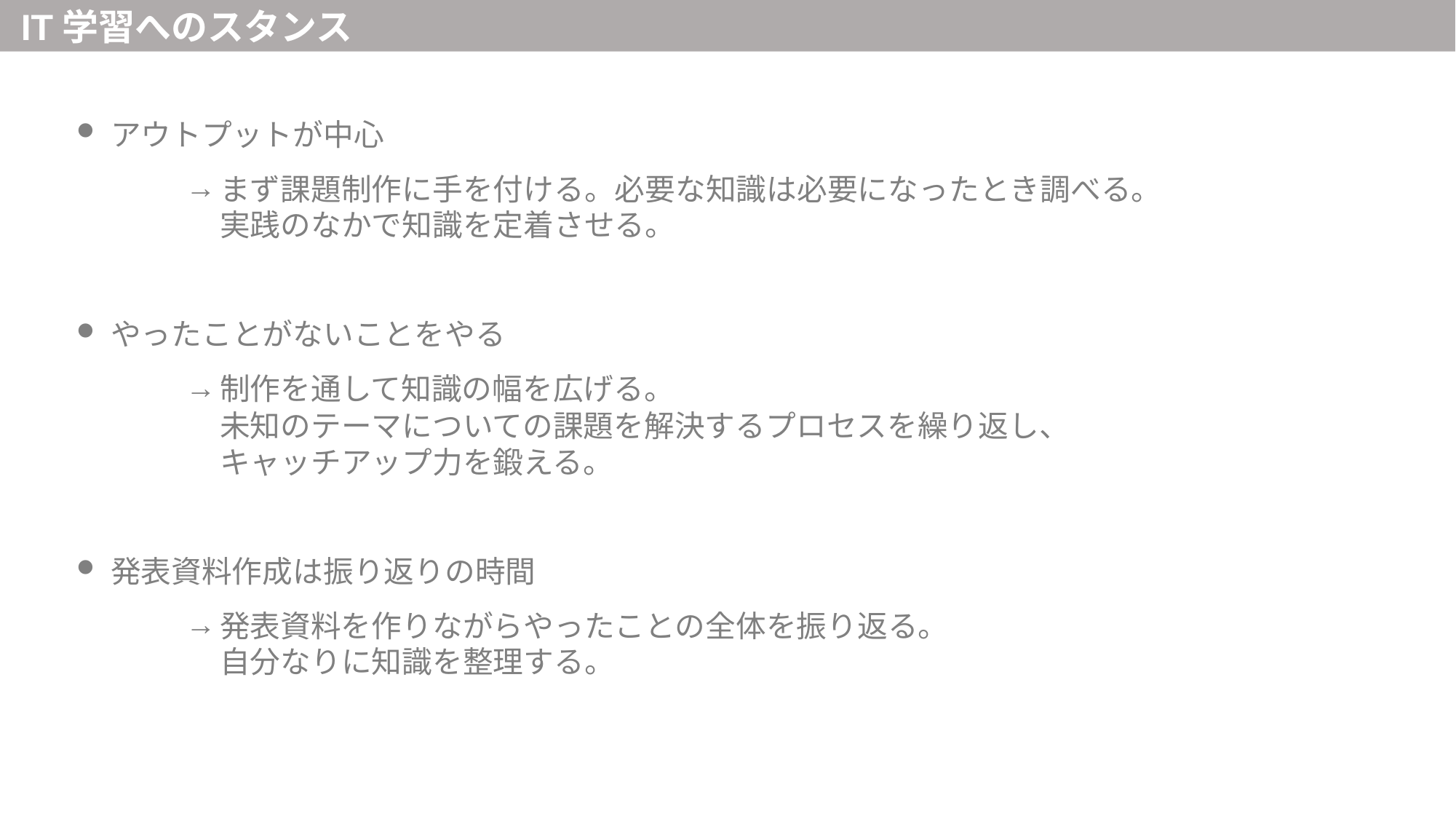

IT学習へのスタンス
アウトプットが中心
まず課題制作に手を付ける。必要な知識は必要になったとき調べる。
実践のなかで知識を定着させる。

やったことがないことをやる
制作を通して知識の幅を広げる。
未知のテーマについての課題を解決するプロセスを繰り返し、
キャッチアップ力を鍛える。

発表資料作成は振り返りの時間
発表資料を作りながらやったことの全体を振り返る。
自分なりに知識を整理する。